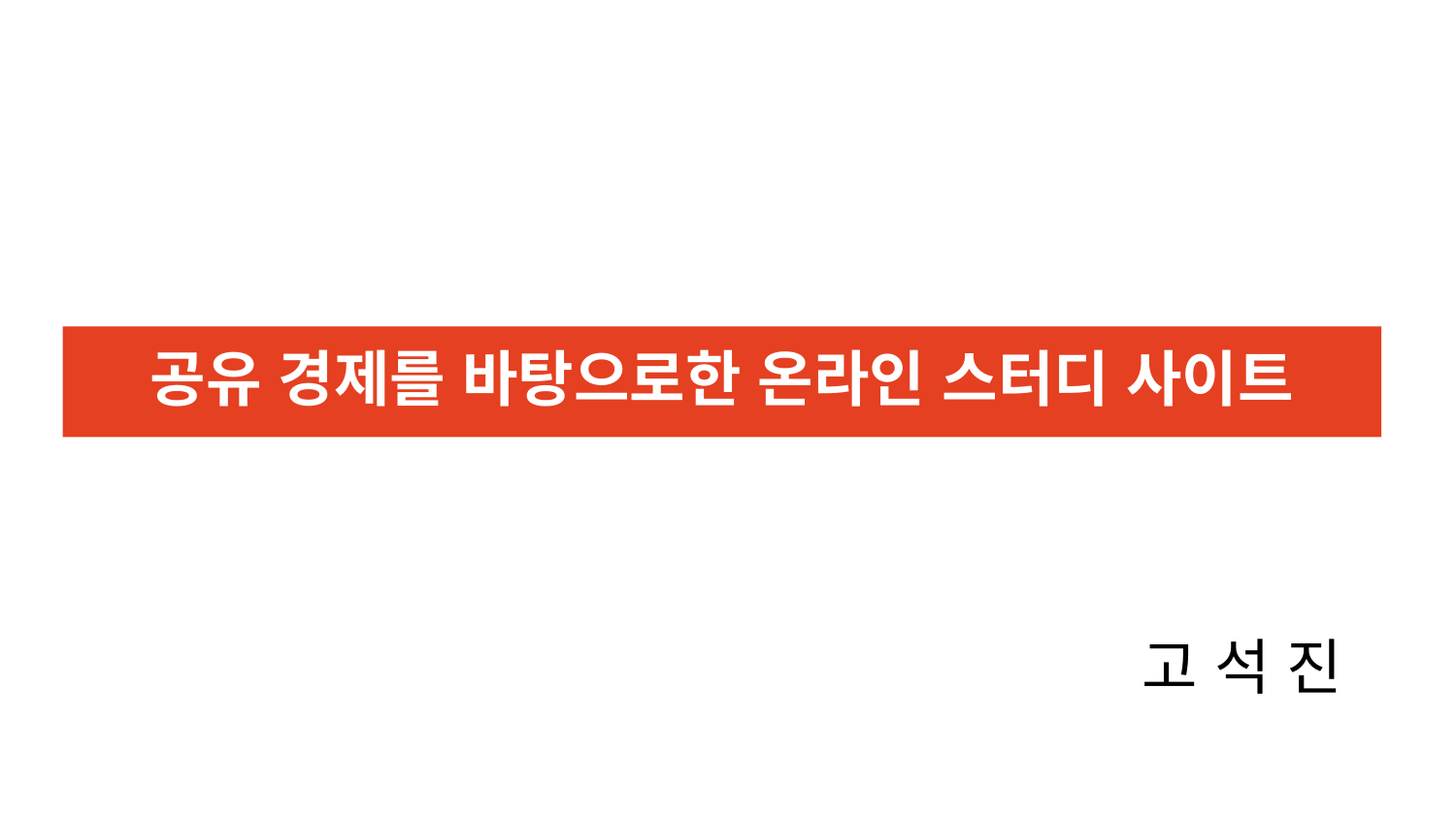

공유 경제를 바탕으로한 온라인 스터디 사이트
고 석 진